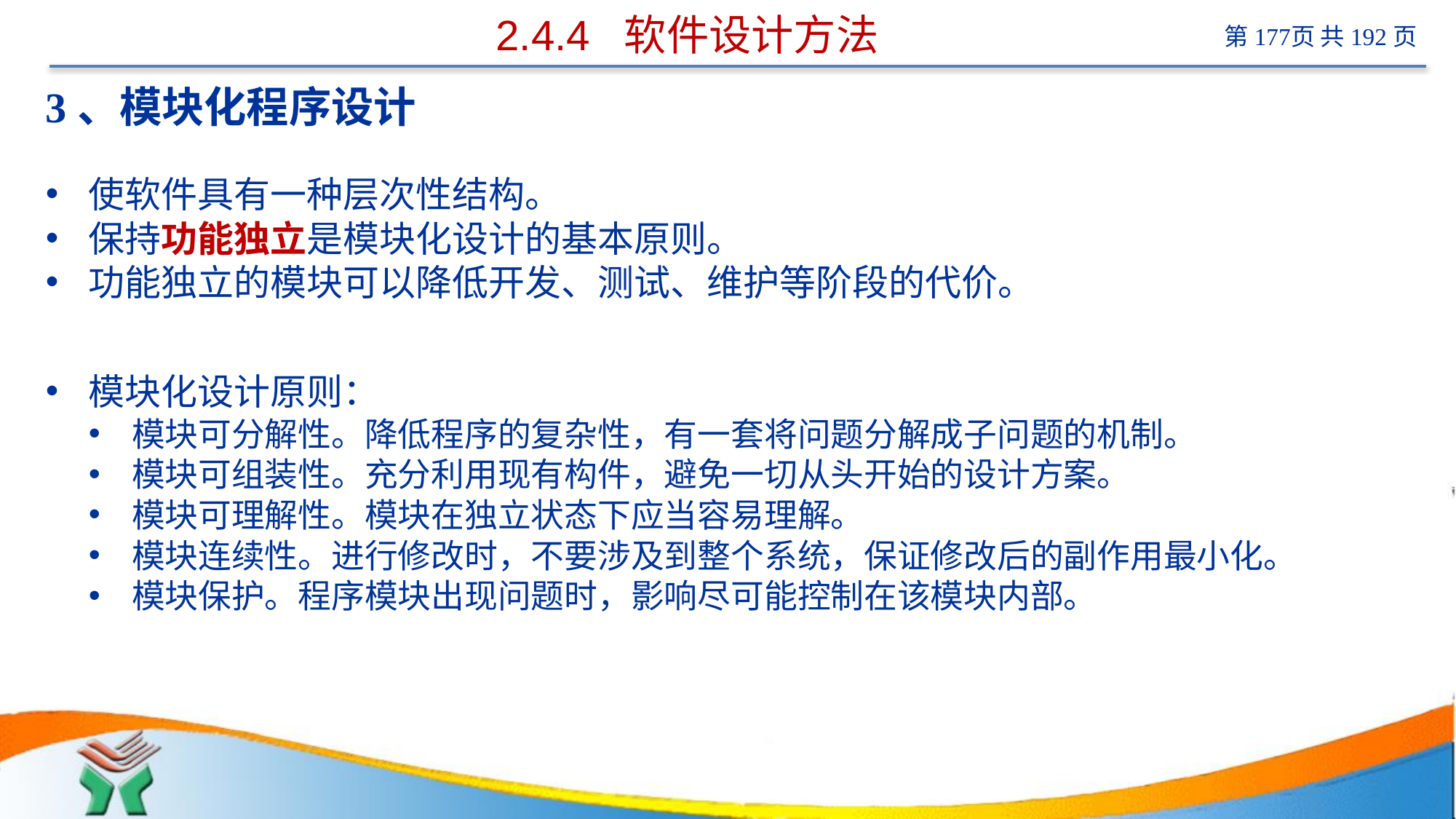

# 2.4.4  软件设计方法
3、模块化程序设计

使软件具有一种层次性结构。
保持功能独立是模块化设计的基本原则。
功能独立的模块可以降低开发、测试、维护等阶段的代价。

模块化设计原则：
模块可分解性。降低程序的复杂性，有一套将问题分解成子问题的机制。
模块可组装性。充分利用现有构件，避免一切从头开始的设计方案。
模块可理解性。模块在独立状态下应当容易理解。
模块连续性。进行修改时，不要涉及到整个系统，保证修改后的副作用最小化。
模块保护。程序模块出现问题时，影响尽可能控制在该模块内部。